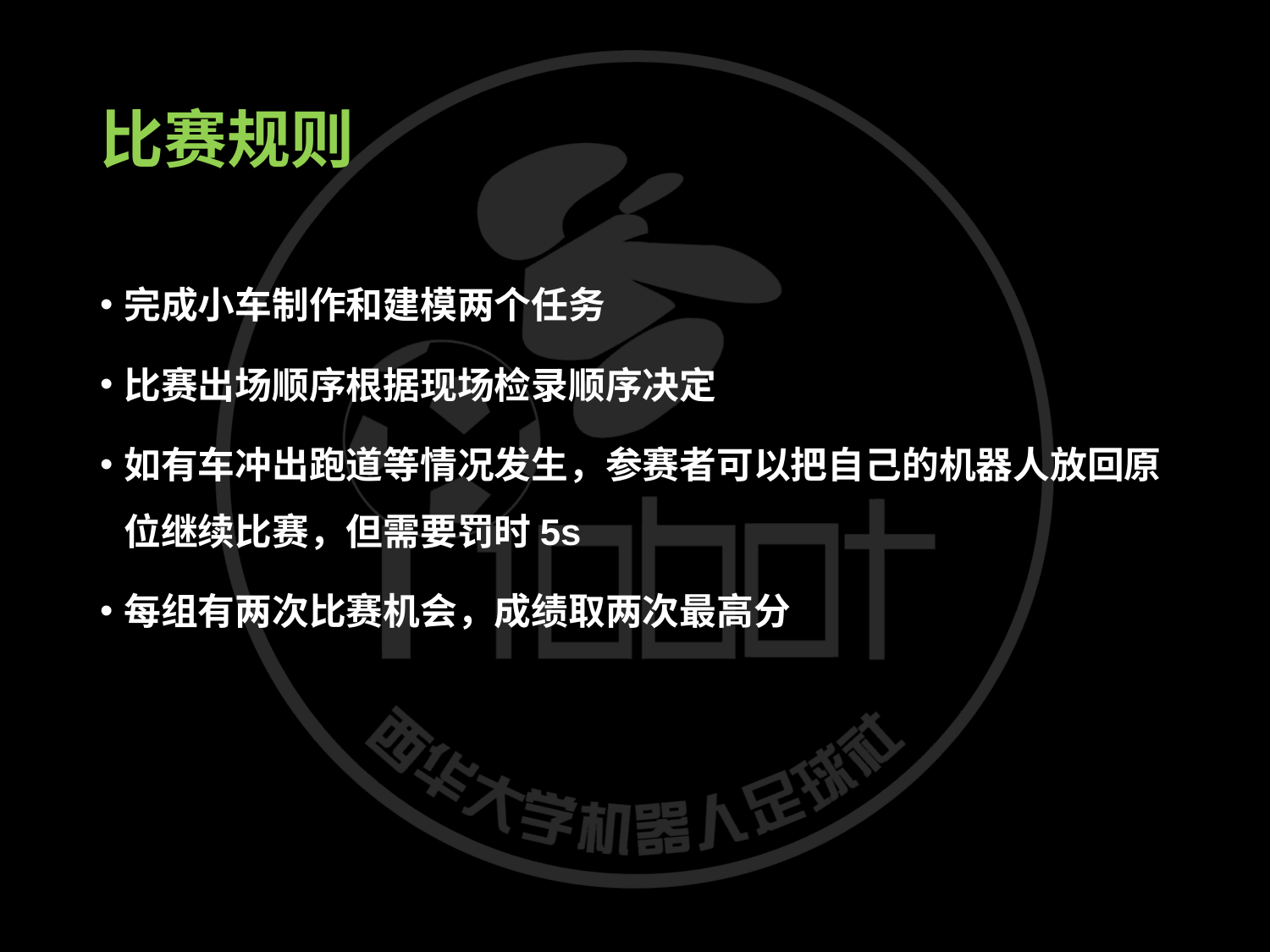

# 比赛规则
完成小车制作和建模两个任务
比赛出场顺序根据现场检录顺序决定
如有车冲出跑道等情况发生，参赛者可以把自己的机器人放回原位继续比赛，但需要罚时5s
每组有两次比赛机会，成绩取两次最高分